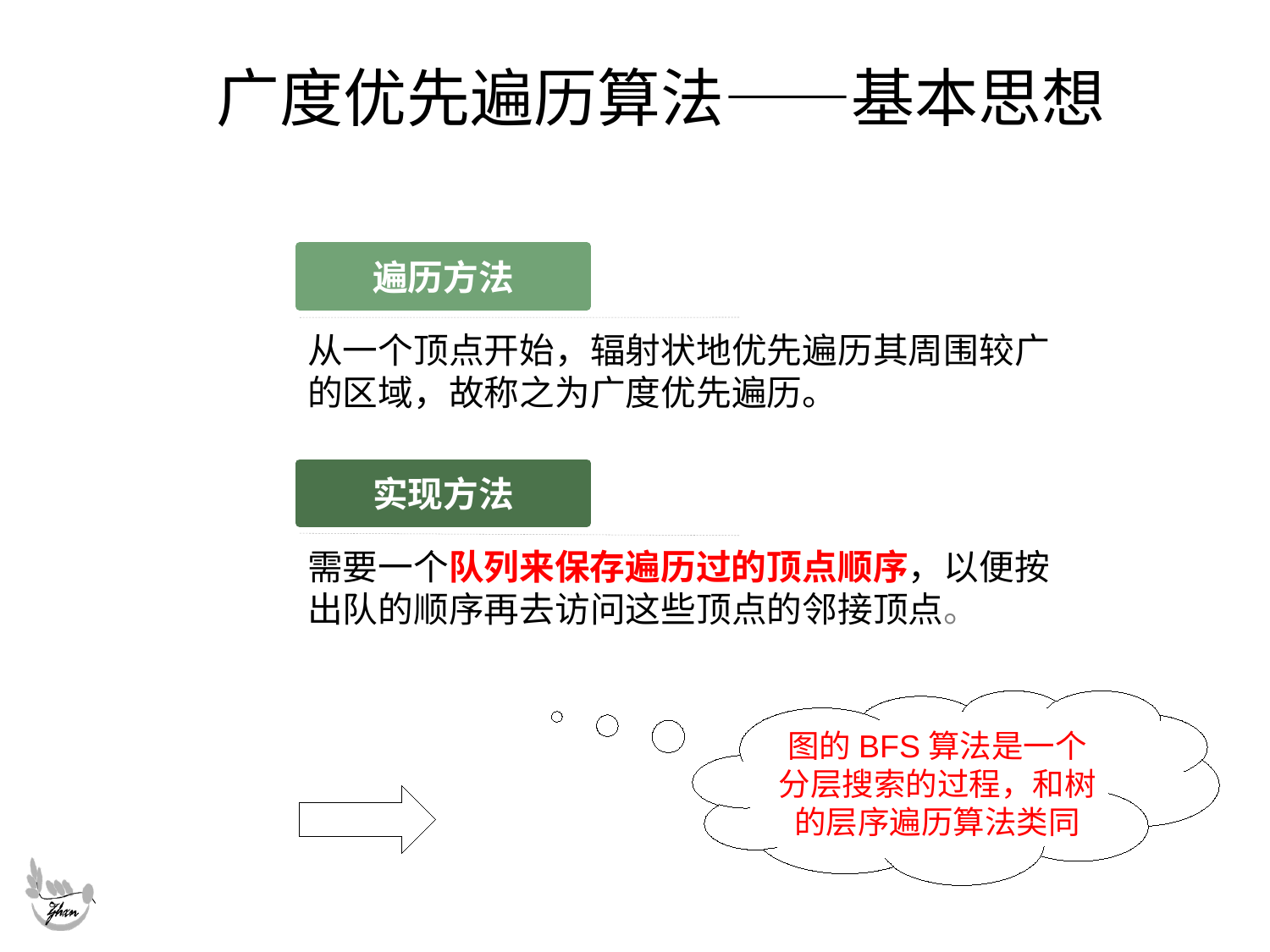

# 广度优先遍历算法——基本思想
遍历方法
从一个顶点开始，辐射状地优先遍历其周围较广的区域，故称之为广度优先遍历。
实现方法
需要一个队列来保存遍历过的顶点顺序，以便按出队的顺序再去访问这些顶点的邻接顶点。
图的BFS算法是一个分层搜索的过程，和树的层序遍历算法类同

81